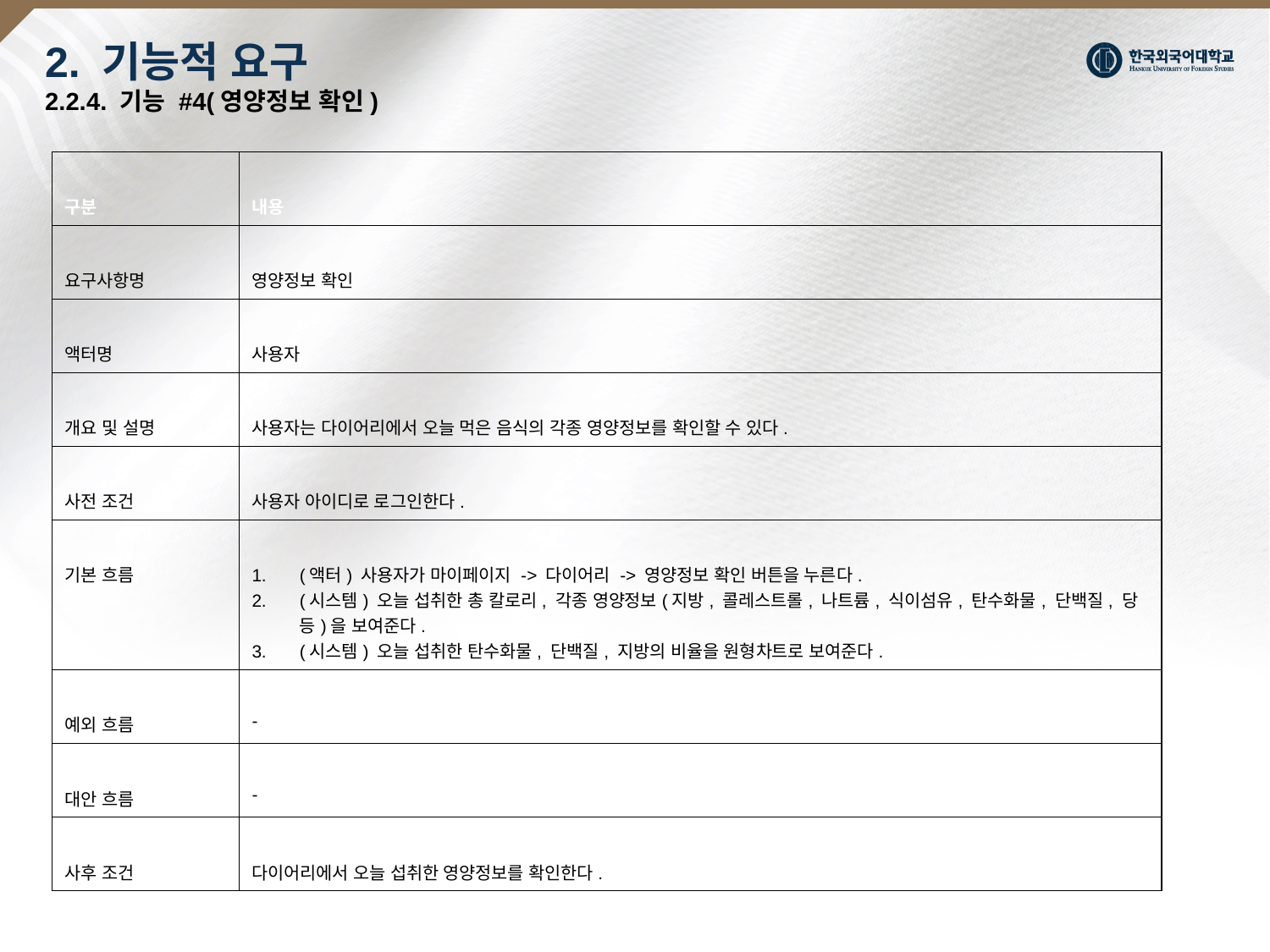

# 2. 기능적 요구 2.2.4. 기능 #4(영양정보 확인)
| 구분 | 내용 |
| --- | --- |
| 요구사항명 | 영양정보 확인 |
| 액터명 | 사용자 |
| 개요 및 설명 | 사용자는 다이어리에서 오늘 먹은 음식의 각종 영양정보를 확인할 수 있다. |
| 사전 조건 | 사용자 아이디로 로그인한다. |
| 기본 흐름 | (액터) 사용자가 마이페이지 -> 다이어리 -> 영양정보 확인 버튼을 누른다.  (시스템) 오늘 섭취한 총 칼로리, 각종 영양정보(지방, 콜레스트롤, 나트륨, 식이섬유, 탄수화물, 단백질, 당 등)을 보여준다.  (시스템) 오늘 섭취한 탄수화물, 단백질, 지방의 비율을 원형차트로 보여준다. |
| 예외 흐름 | - |
| 대안 흐름 | - |
| 사후 조건 | 다이어리에서 오늘 섭취한 영양정보를 확인한다. |